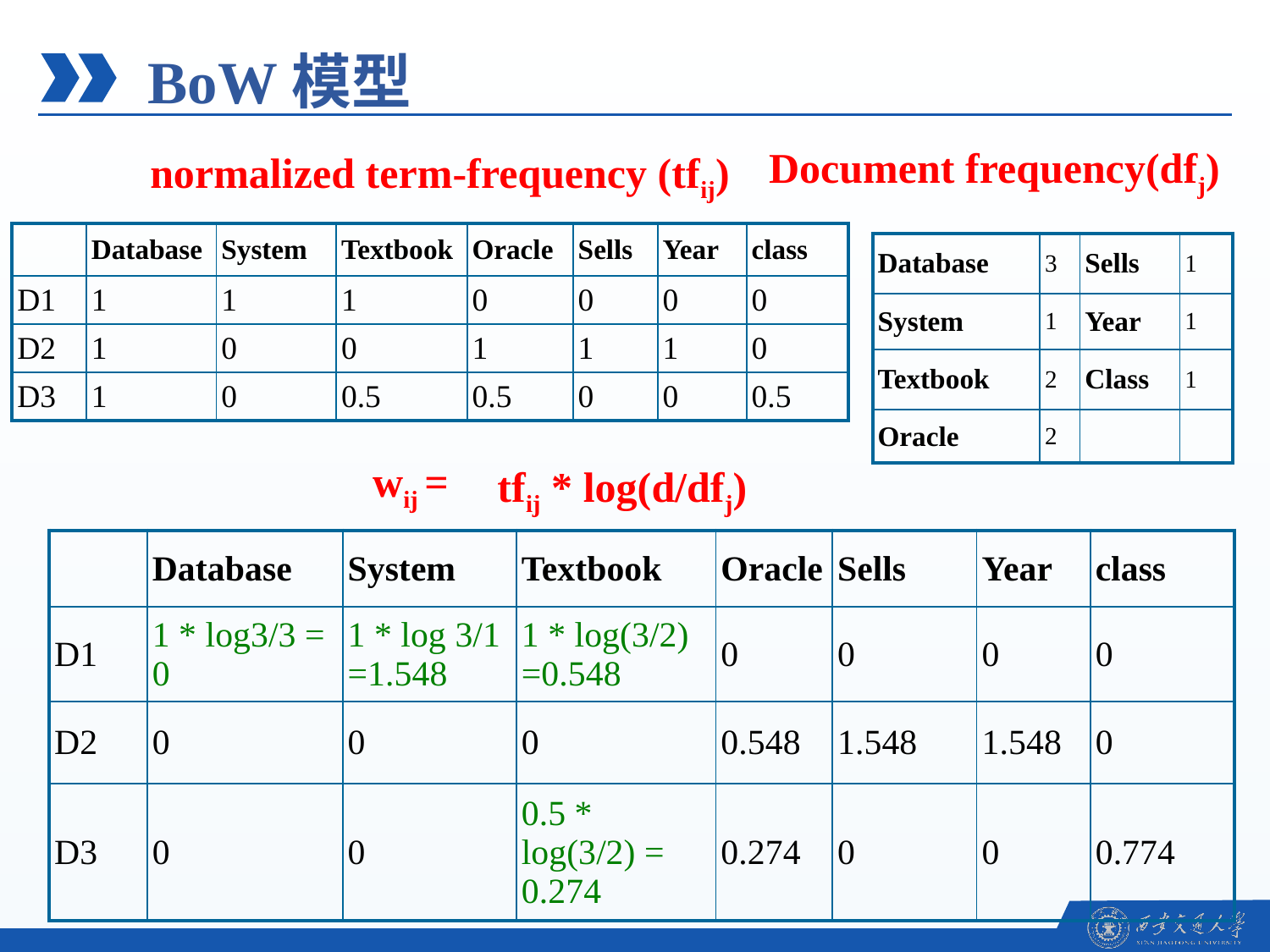

BoW模型
Document frequency(dfj)
normalized term-frequency (tfij)
|  | Database | System | Textbook | Oracle | Sells | Year | class |
| --- | --- | --- | --- | --- | --- | --- | --- |
| D1 | 1 | 1 | 1 | 0 | 0 | 0 | 0 |
| D2 | 1 | 0 | 0 | 1 | 1 | 1 | 0 |
| D3 | 1 | 0 | 0.5 | 0.5 | 0 | 0 | 0.5 |
| Database | 3 | Sells | 1 |
| --- | --- | --- | --- |
| System | 1 | Year | 1 |
| Textbook | 2 | Class | 1 |
| Oracle | 2 |  |  |
wij =
tfij * log(d/dfj)
|  | Database | System | Textbook | Oracle | Sells | Year | class |
| --- | --- | --- | --- | --- | --- | --- | --- |
| D1 | 1 \* log3/3 = 0 | 1 \* log 3/1 =1.548 | 1 \* log(3/2) =0.548 | 0 | 0 | 0 | 0 |
| D2 | 0 | 0 | 0 | 0.548 | 1.548 | 1.548 | 0 |
| D3 | 0 | 0 | 0.5 \* log(3/2) = 0.274 | 0.274 | 0 | 0 | 0.774 |